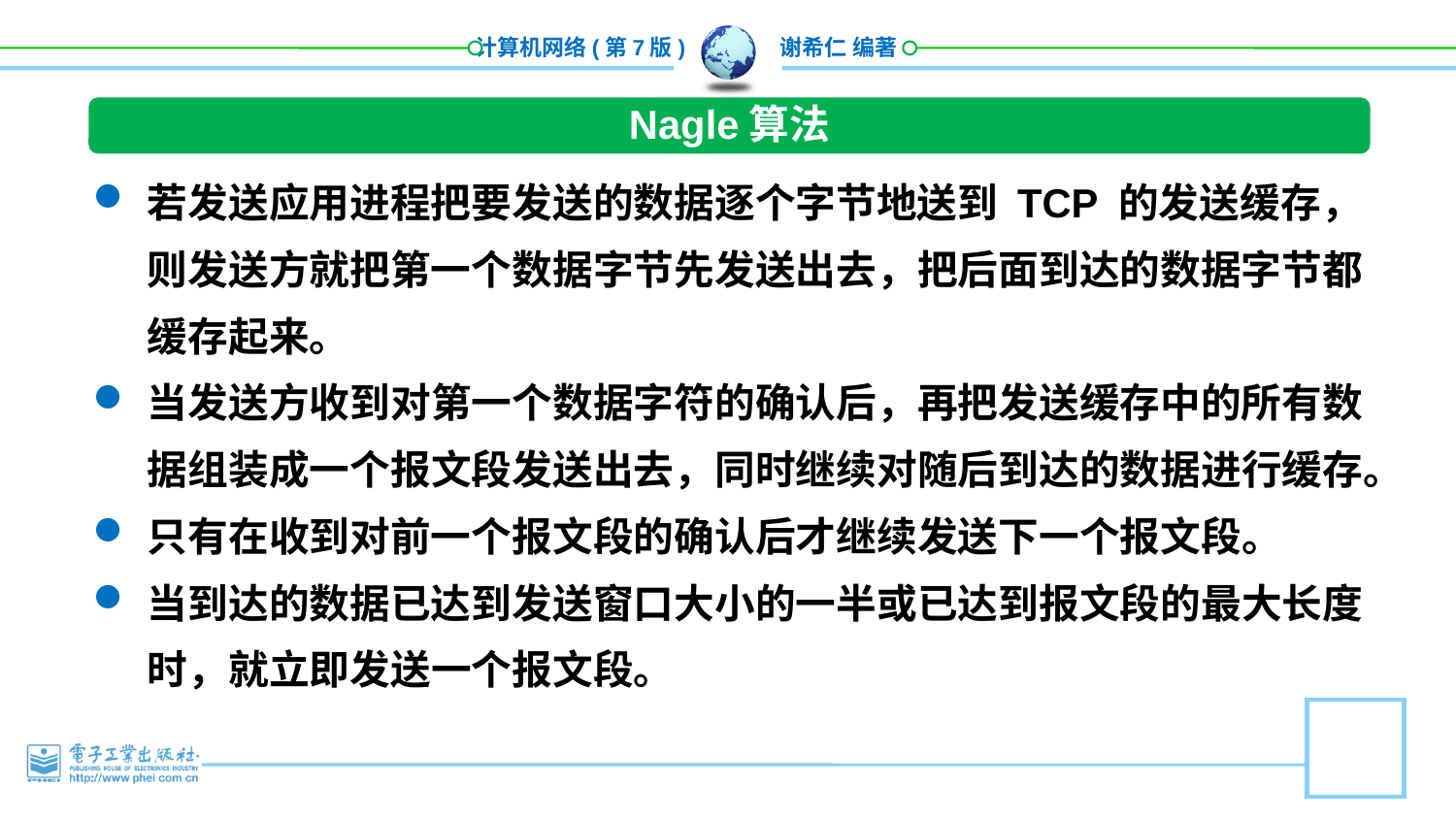

Nagle算法

若发送应用进程把要发送的数据逐个字节地送到 TCP 的发送缓存，则发送方就把第一个数据字节先发送出去，把后面到达的数据字节都缓存起来。
当发送方收到对第一个数据字符的确认后，再把发送缓存中的所有数据组装成一个报文段发送出去，同时继续对随后到达的数据进行缓存。
只有在收到对前一个报文段的确认后才继续发送下一个报文段。
当到达的数据已达到发送窗口大小的一半或已达到报文段的最大长度时，就立即发送一个报文段。